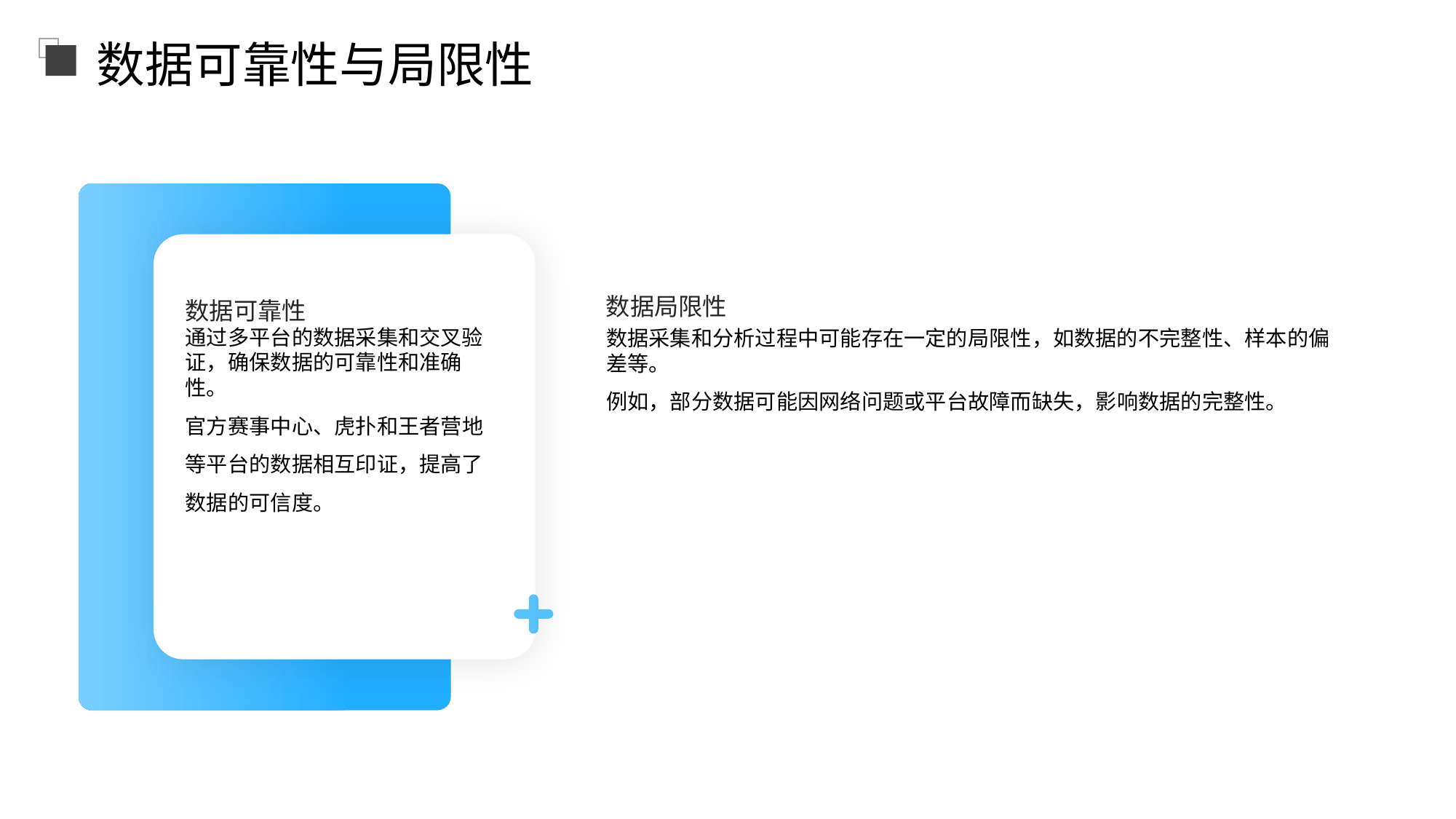

数据可靠性与局限性

数据可靠性

数据局限性
通过多平台的数据采集和交叉验证，确保数据的可靠性和准确性。
官方赛事中心、虎扑和王者营地等平台的数据相互印证，提高了数据的可信度。
数据采集和分析过程中可能存在一定的局限性，如数据的不完整性、样本的偏差等。
例如，部分数据可能因网络问题或平台故障而缺失，影响数据的完整性。